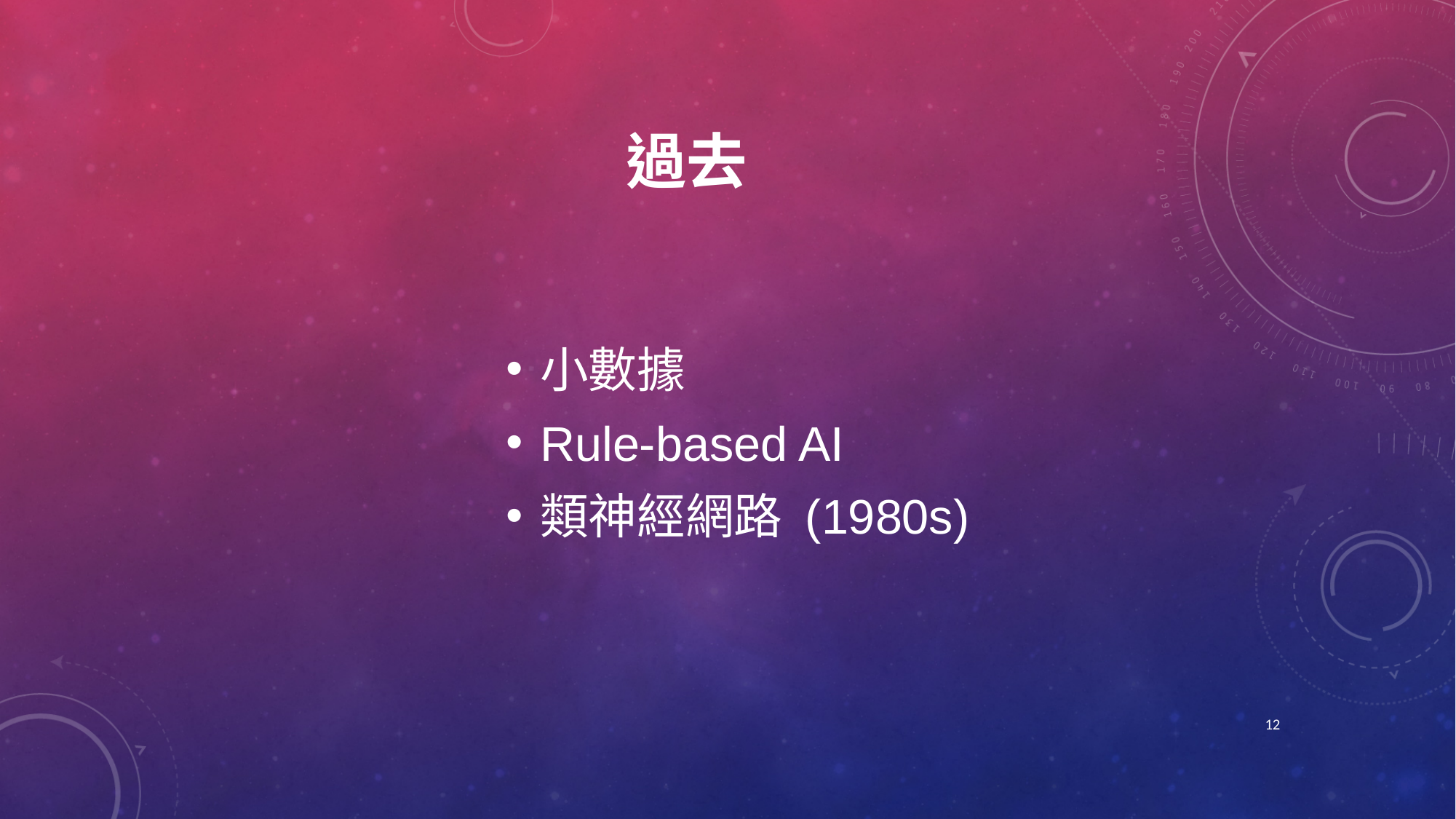

# 過去
小數據
Rule-based AI
類神經網路 (1980s)
12